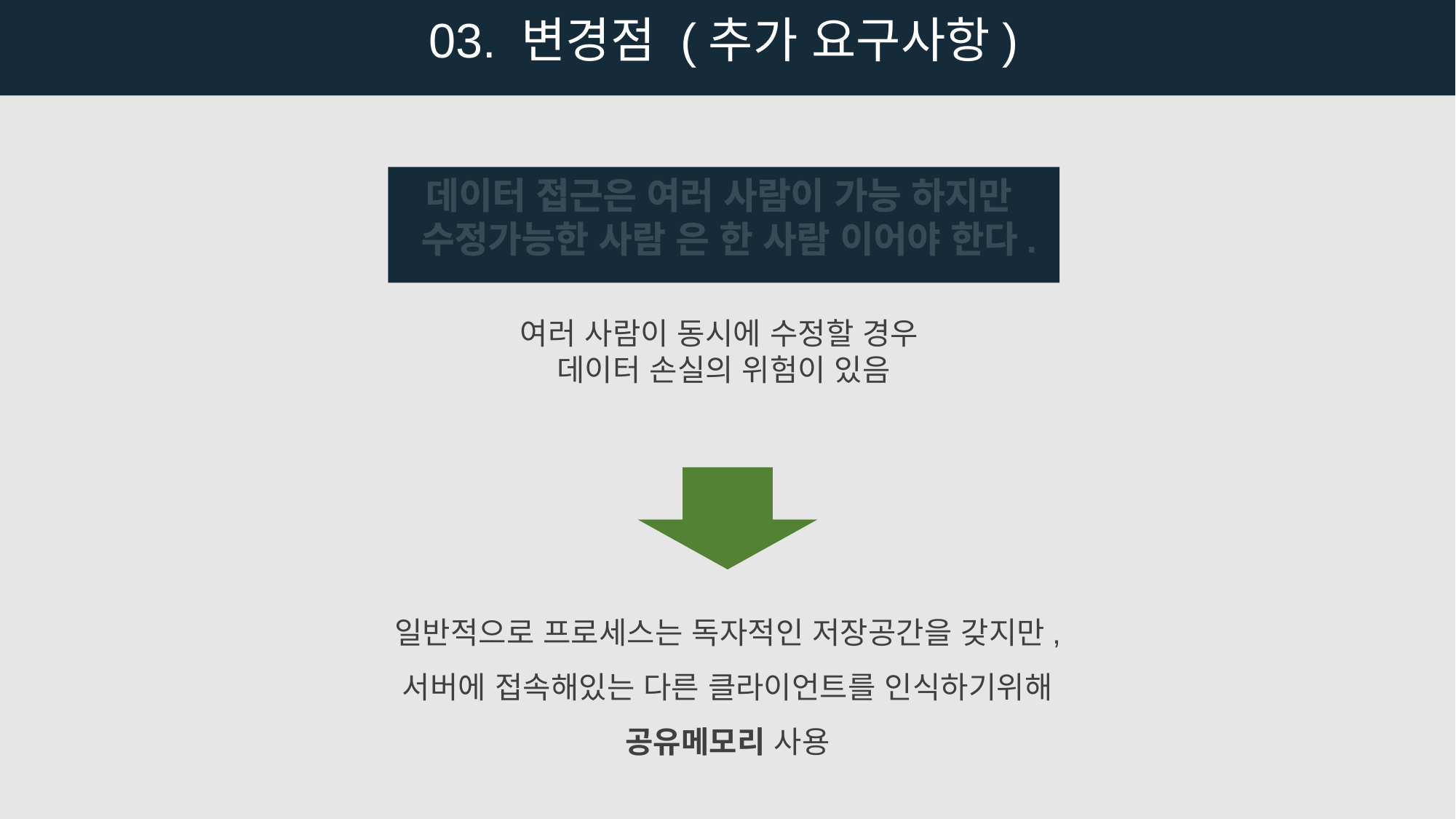

03. 변경점 (추가 요구사항)

데이터 접근은 여러 사람이 가능 하지만
수정가능한 사람 은 한 사람 이어야 한다.
여러 사람이 동시에 수정할 경우
데이터 손실의 위험이 있음

일반적으로 프로세스는 독자적인 저장공간을 갖지만,
서버에 접속해있는 다른 클라이언트를 인식하기위해
공유메모리 사용